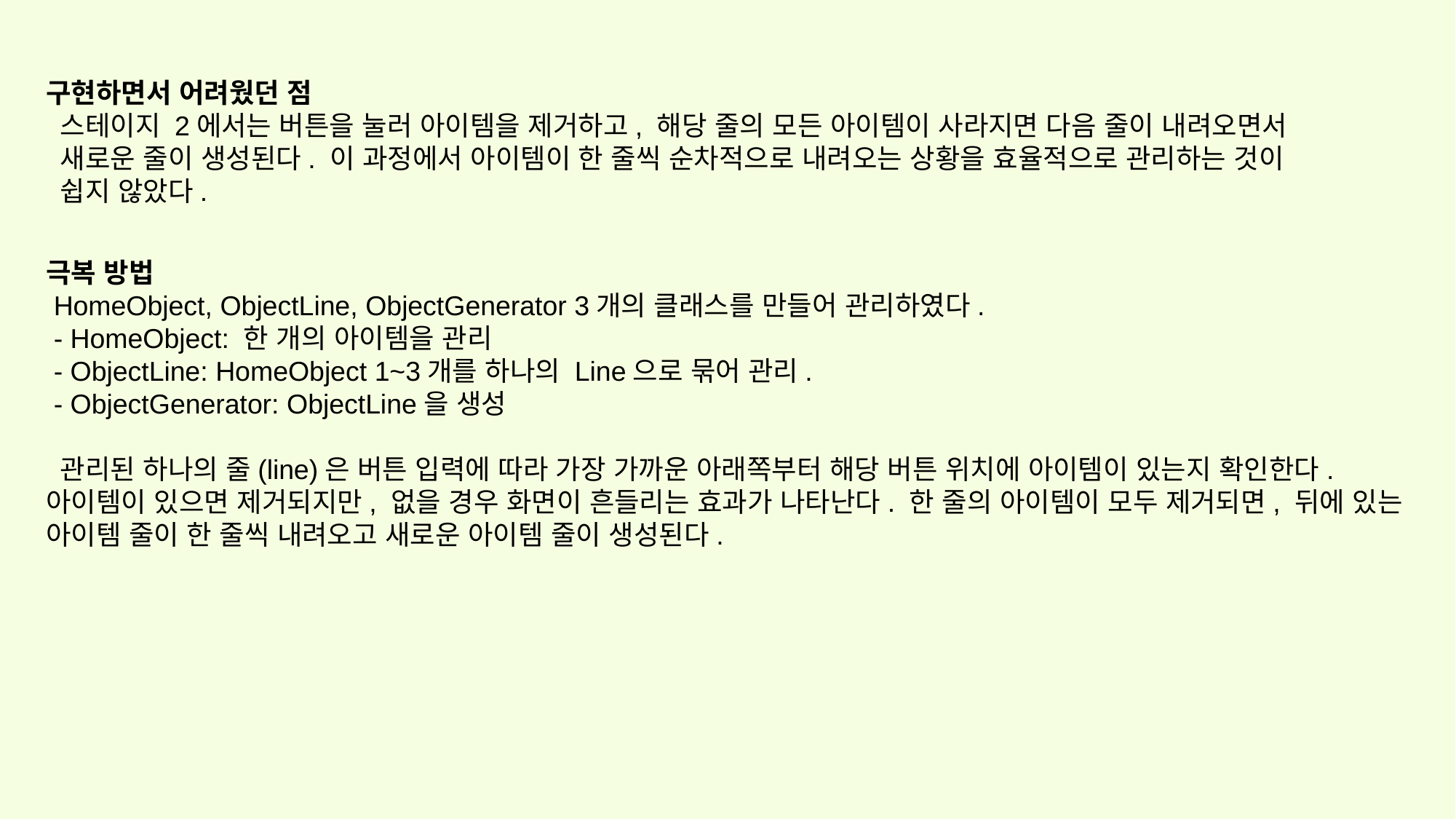

구현하면서 어려웠던 점
 스테이지 2에서는 버튼을 눌러 아이템을 제거하고, 해당 줄의 모든 아이템이 사라지면 다음 줄이 내려오면서
 새로운 줄이 생성된다. 이 과정에서 아이템이 한 줄씩 순차적으로 내려오는 상황을 효율적으로 관리하는 것이
 쉽지 않았다.

극복 방법
 HomeObject, ObjectLine, ObjectGenerator 3개의 클래스를 만들어 관리하였다.
 - HomeObject: 한 개의 아이템을 관리
 - ObjectLine: HomeObject 1~3개를 하나의 Line으로 묶어 관리.
 - ObjectGenerator: ObjectLine을 생성

 관리된 하나의 줄(line)은 버튼 입력에 따라 가장 가까운 아래쪽부터 해당 버튼 위치에 아이템이 있는지 확인한다. 아이템이 있으면 제거되지만, 없을 경우 화면이 흔들리는 효과가 나타난다. 한 줄의 아이템이 모두 제거되면, 뒤에 있는 아이템 줄이 한 줄씩 내려오고 새로운 아이템 줄이 생성된다.